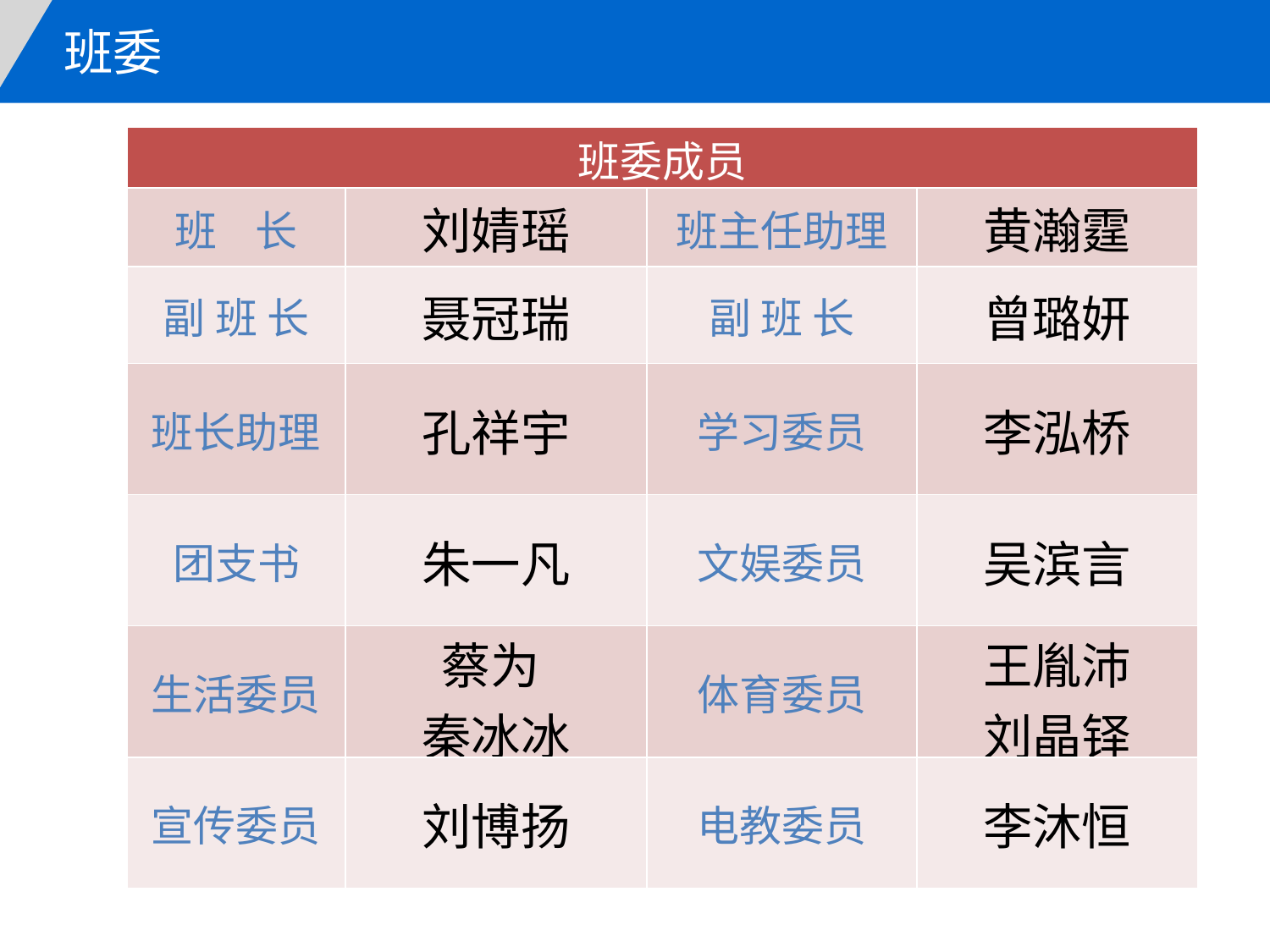

班委
| 班委成员 |  |  |  |
| --- | --- | --- | --- |
| 班 长 | 刘婧瑶 | 班主任助理 | 黄瀚霆 |
| 副 班 长 | 聂冠瑞 | 副 班 长 | 曾璐妍 |
| 班长助理 | 孔祥宇 | 学习委员 | 李泓桥 |
| 团支书 | 朱一凡 | 文娱委员 | 吴滨言 |
| 生活委员 | 蔡为 秦冰冰 | 体育委员 | 王胤沛 刘晶铎 |
| 宣传委员 | 刘博扬 | 电教委员 | 李沐恒 |